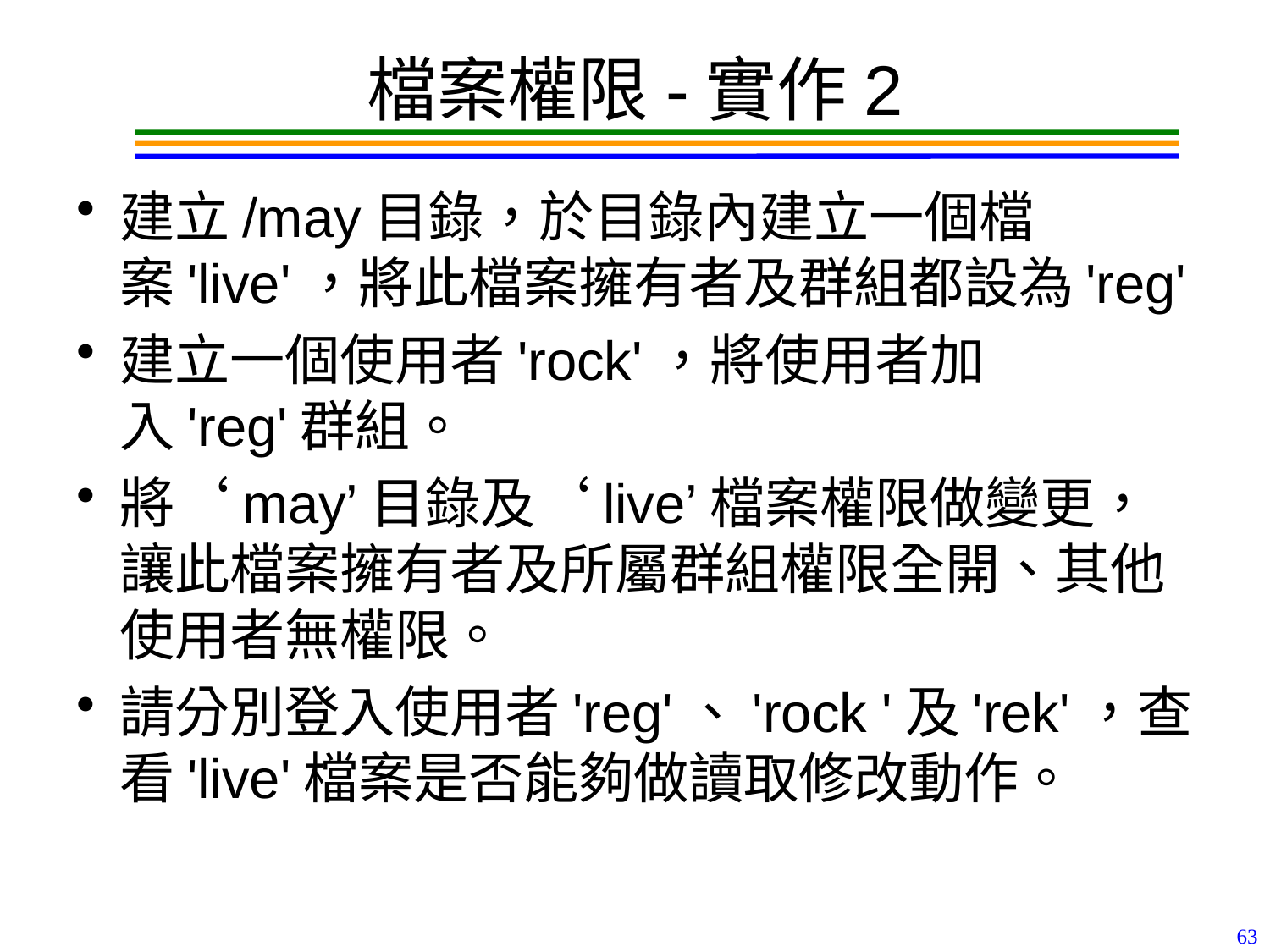

# 檔案權限-實作2
建立/may目錄，於目錄內建立一個檔案'live'，將此檔案擁有者及群組都設為'reg'
建立一個使用者'rock'，將使用者加入'reg'群組。
將‘may’目錄及‘live’檔案權限做變更，讓此檔案擁有者及所屬群組權限全開、其他使用者無權限。
請分別登入使用者'reg'、'rock '及'rek'，查看'live'檔案是否能夠做讀取修改動作。
63